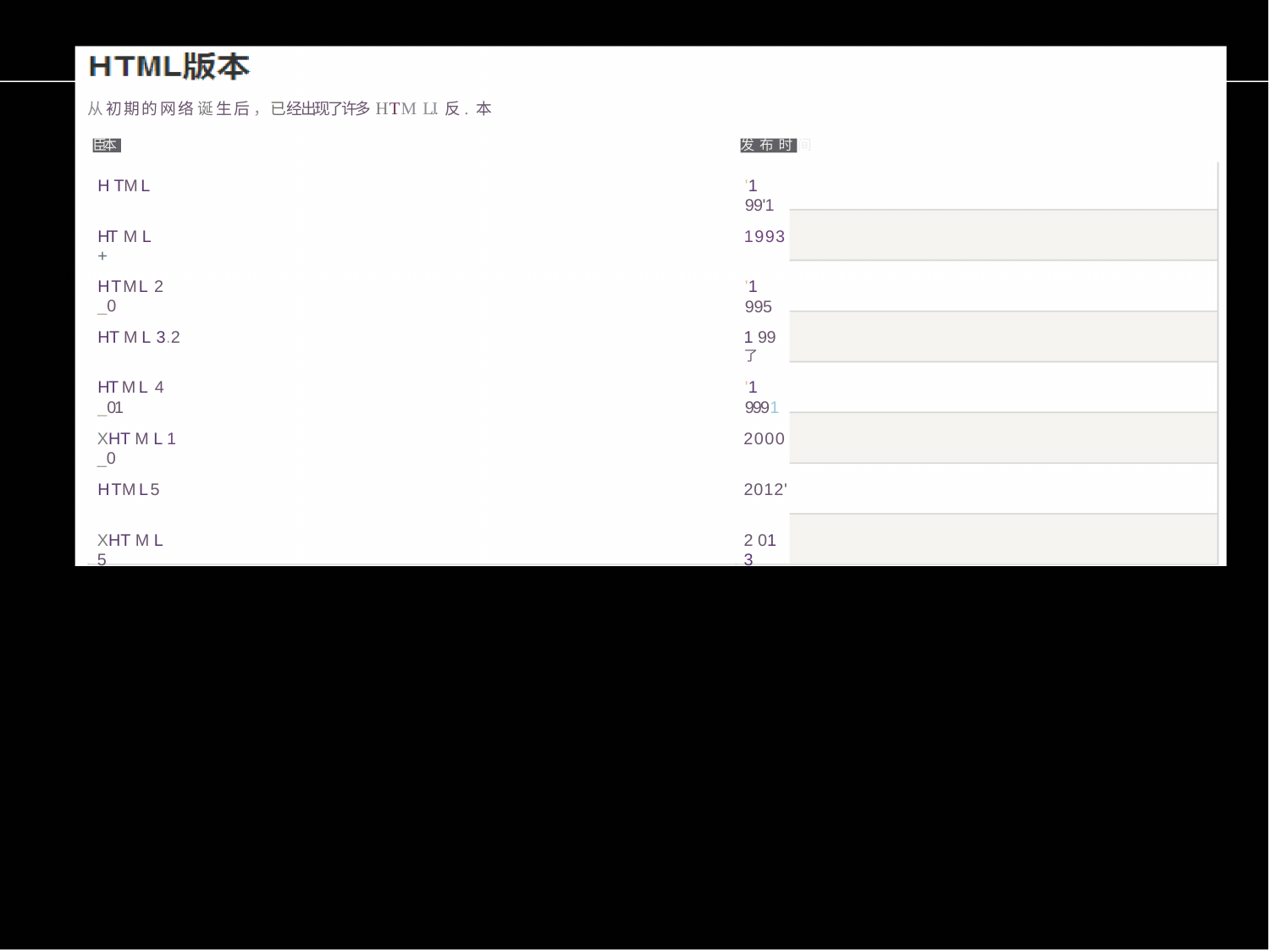

从 初 期 的 网 络 诞 生 后 ， 已 经 出 现 了 许 多 HTM LJ. 反. 本
发布时间
臣本

HTML
'1 99'1
HT  M  L +
1993
HTML 2 _0
'1 995
HT M L 3.2
1 99 了
'1 9991
HT M L  4 _01
XHT M L 1 _0
2000
HTML5
2012'
XHT M L 5
2 01 3